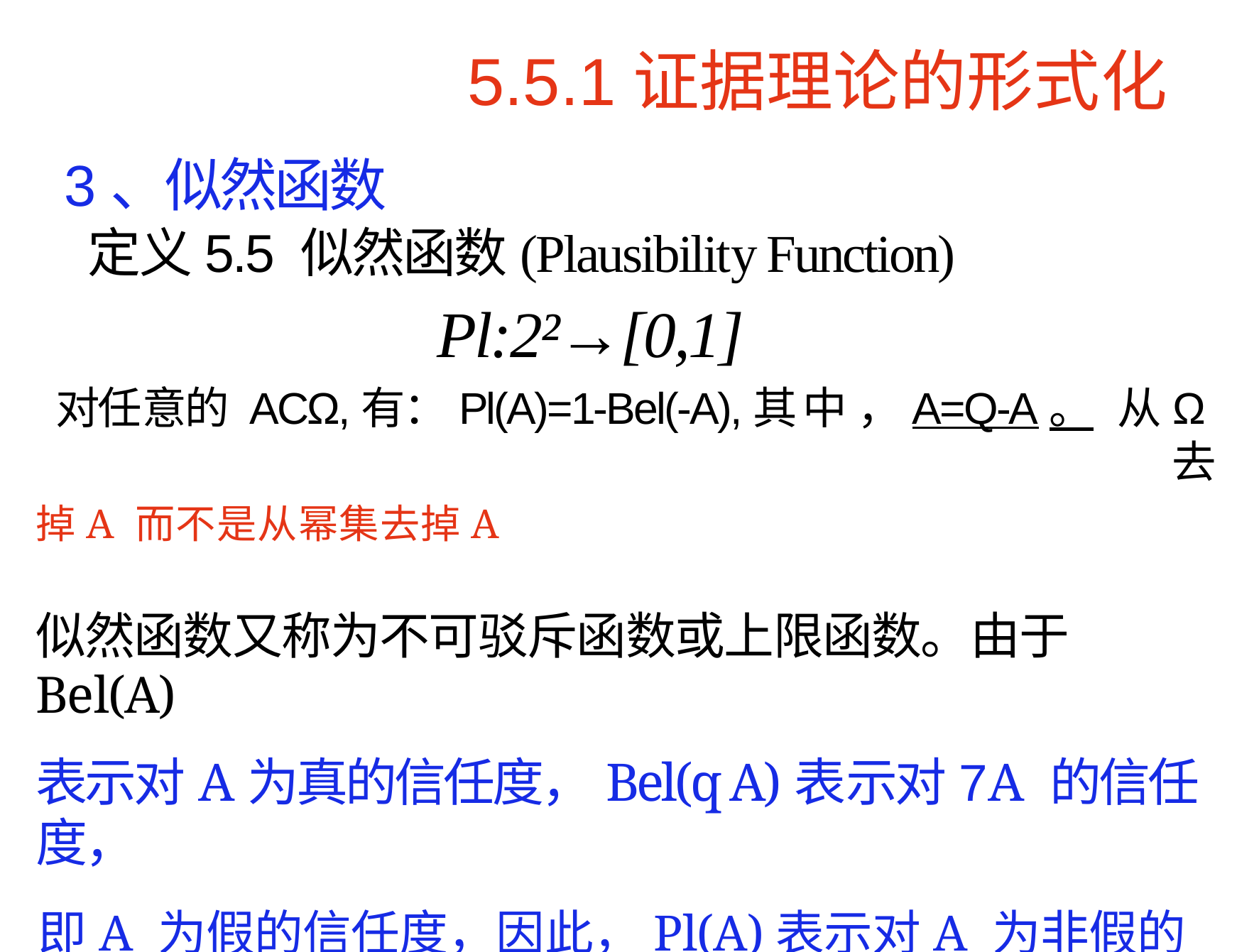

5.5.1证据理论的形式化
3、似然函数
定义5.5 似然函数(Plausibility Function)
Pl:2²→[0,1]
对任意的 ACΩ,有：Pl(A)=1-Bel(-A),其 中 ，A=Q-A。 从Ω去
掉A 而不是从幂集去掉A

似然函数又称为不可驳斥函数或上限函数。由于Bel(A)
表示对A为真的信任度，Bel(q A)表示对7A 的信任度，
即A 为假的信任度，因此，Pl(A)表示对A 为非假的信任 度。

2024/7/2                                                                                                        91